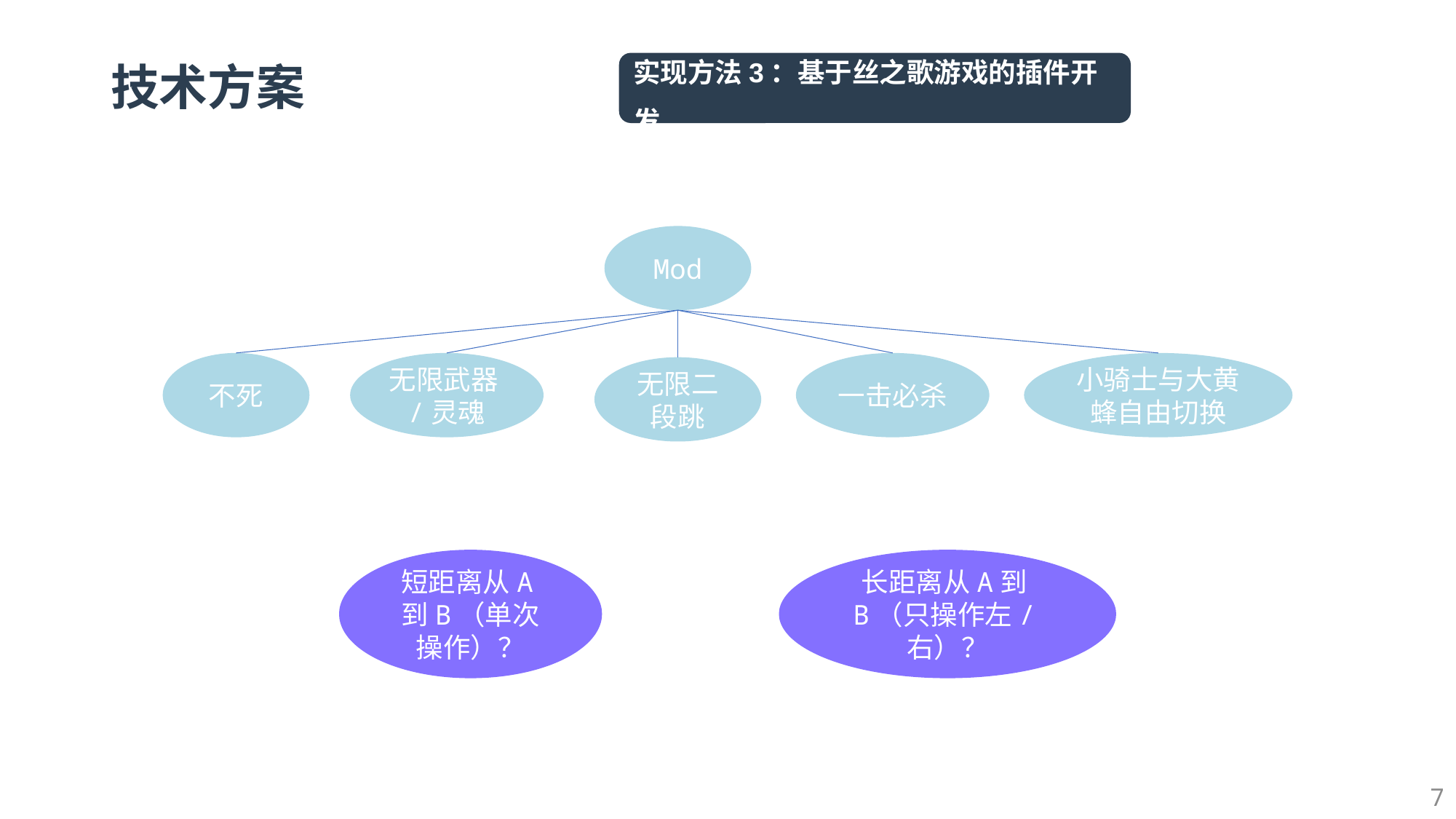

实现方法3：基于丝之歌游戏的插件开发
# 技术方案

Mod
不死
无限武器/灵魂
一击必杀
小骑士与大黄蜂自由切换
无限二段跳
长距离从A到B（只操作左/右）？
短距离从A到B（单次操作）？
7